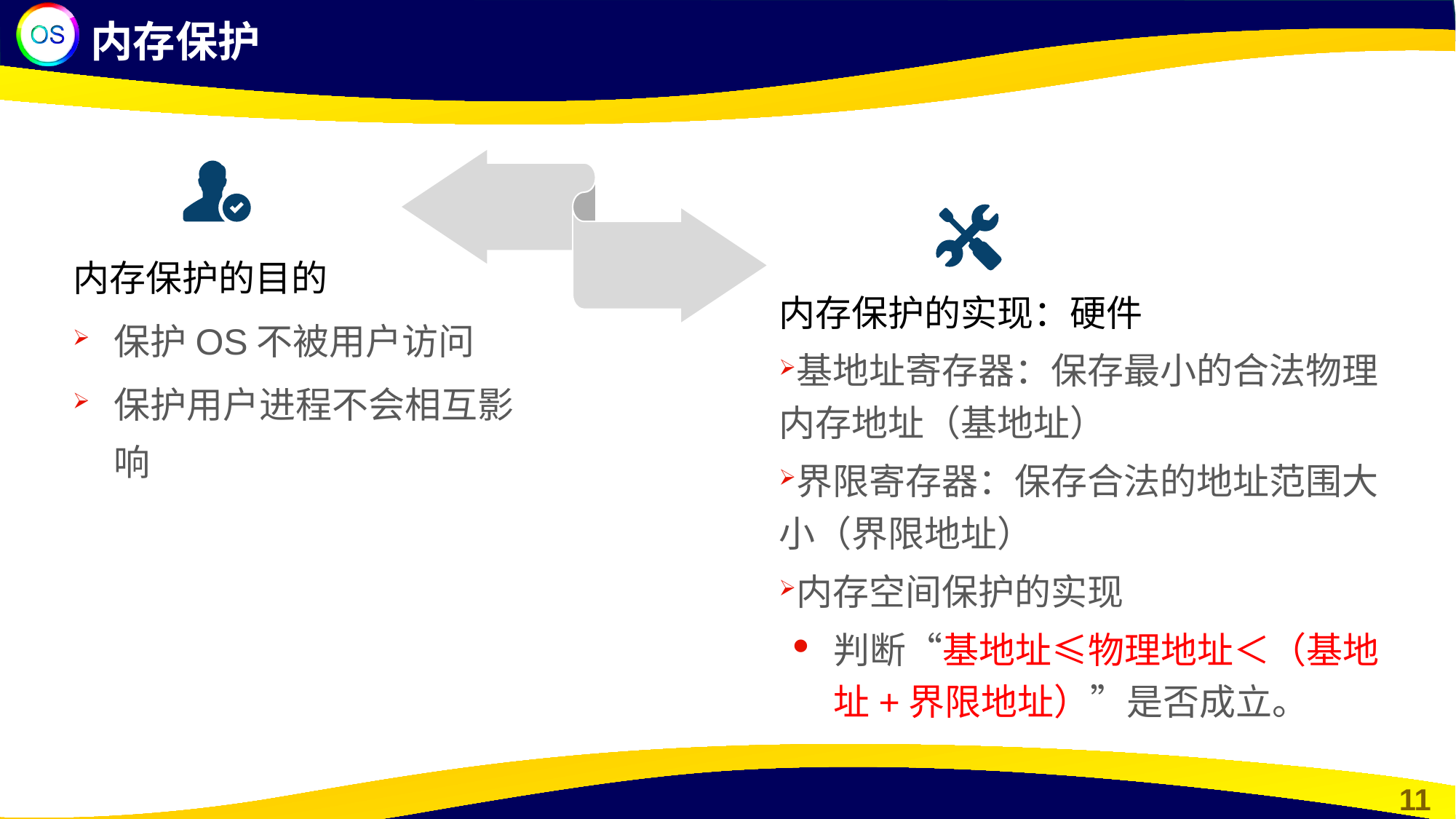

内存保护

内存保护的目的
保护OS不被用户访问
保护用户进程不会相互影响
内存保护的实现：硬件
基地址寄存器：保存最小的合法物理内存地址（基地址）
界限寄存器：保存合法的地址范围大小（界限地址）
内存空间保护的实现
判断“基地址≤物理地址＜（基地址+界限地址）”是否成立。